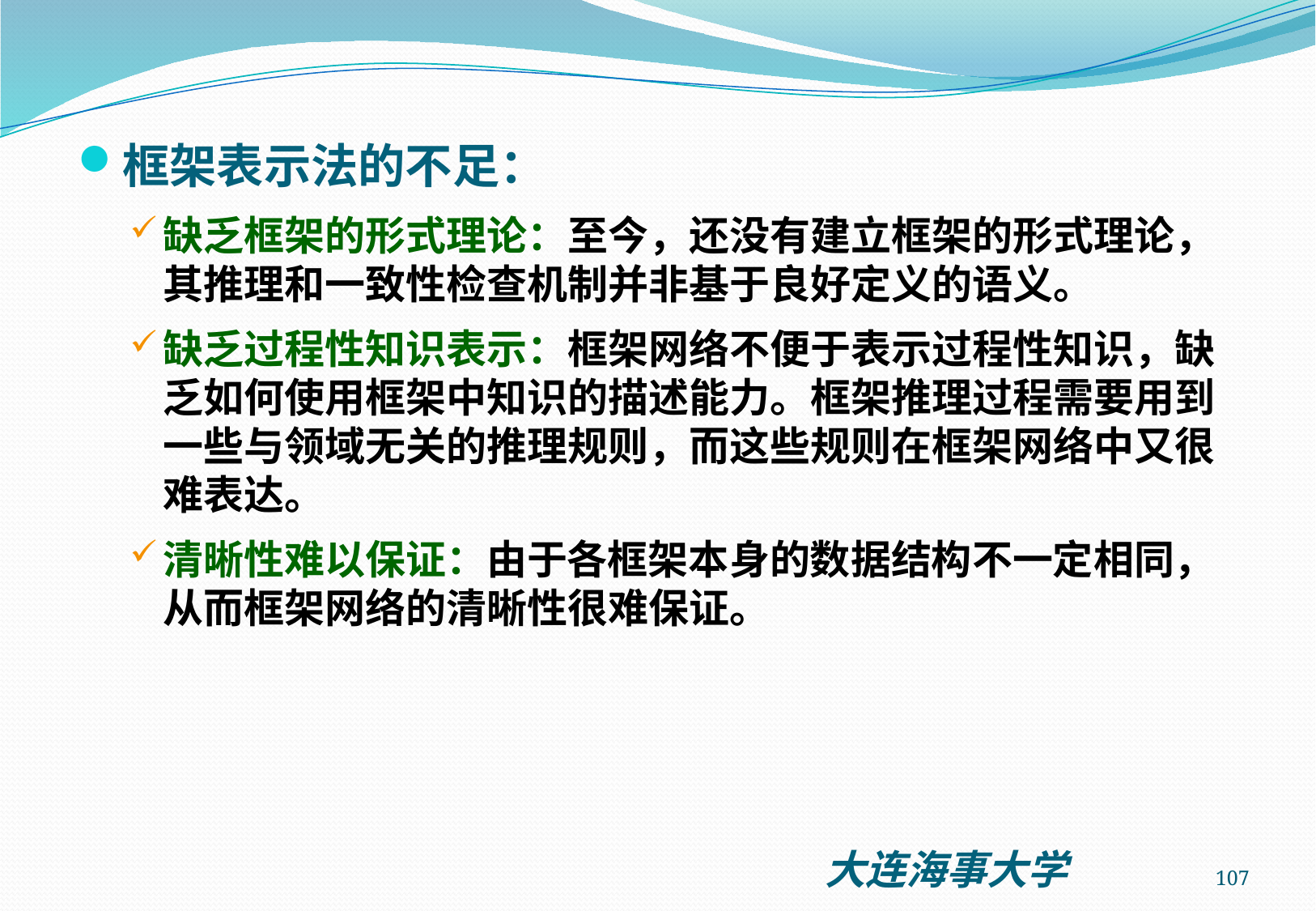

框架表示法的不足：
缺乏框架的形式理论：至今，还没有建立框架的形式理论，其推理和一致性检查机制并非基于良好定义的语义。
缺乏过程性知识表示：框架网络不便于表示过程性知识，缺乏如何使用框架中知识的描述能力。框架推理过程需要用到一些与领域无关的推理规则，而这些规则在框架网络中又很难表达。
清晰性难以保证：由于各框架本身的数据结构不一定相同，从而框架网络的清晰性很难保证。

107